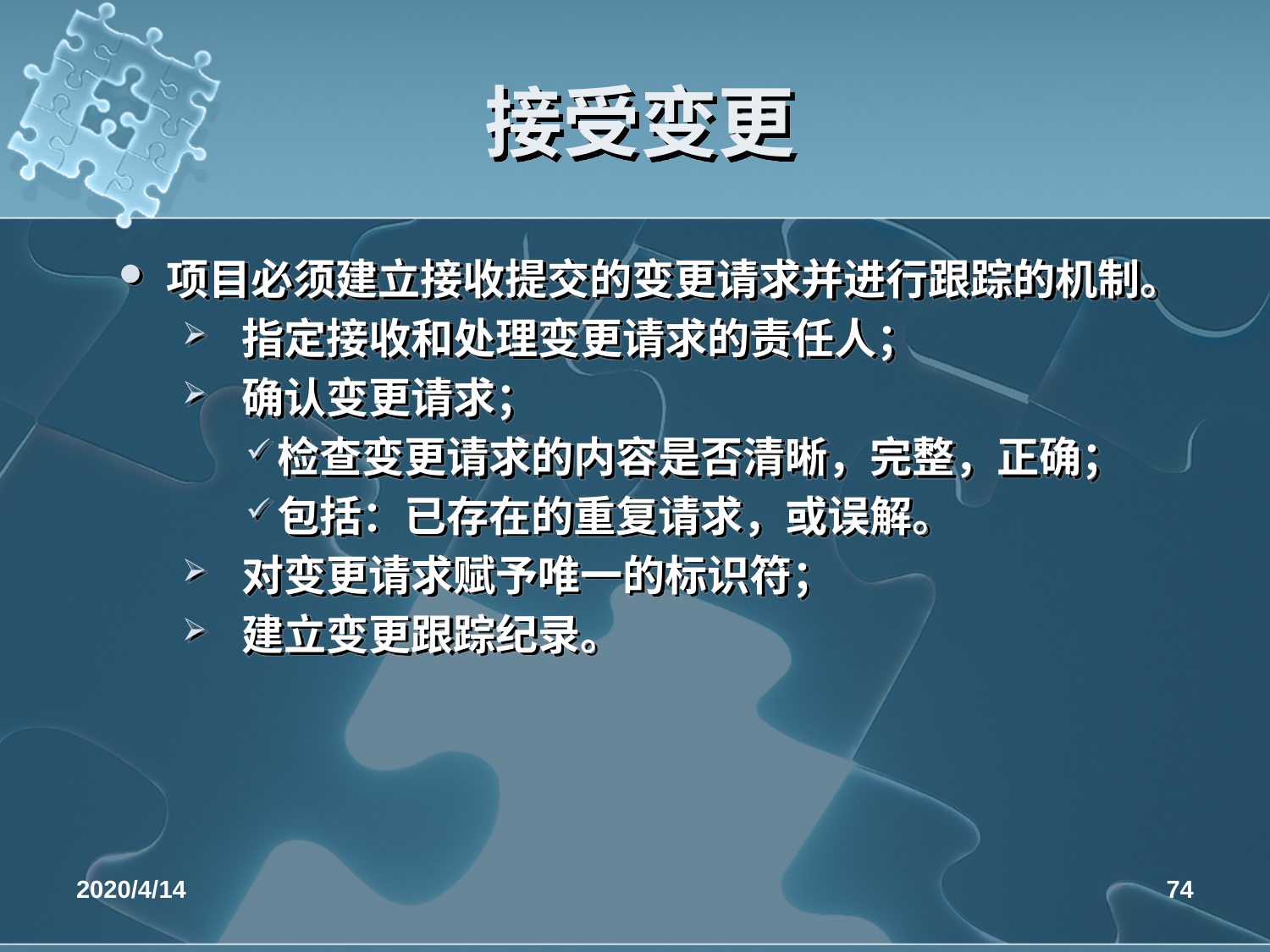

# 接受变更
项目必须建立接收提交的变更请求并进行跟踪的机制。
 指定接收和处理变更请求的责任人；
 确认变更请求；
检查变更请求的内容是否清晰，完整，正确；
包括：已存在的重复请求，或误解。
 对变更请求赋予唯一的标识符；
 建立变更跟踪纪录。
2020/4/14
74